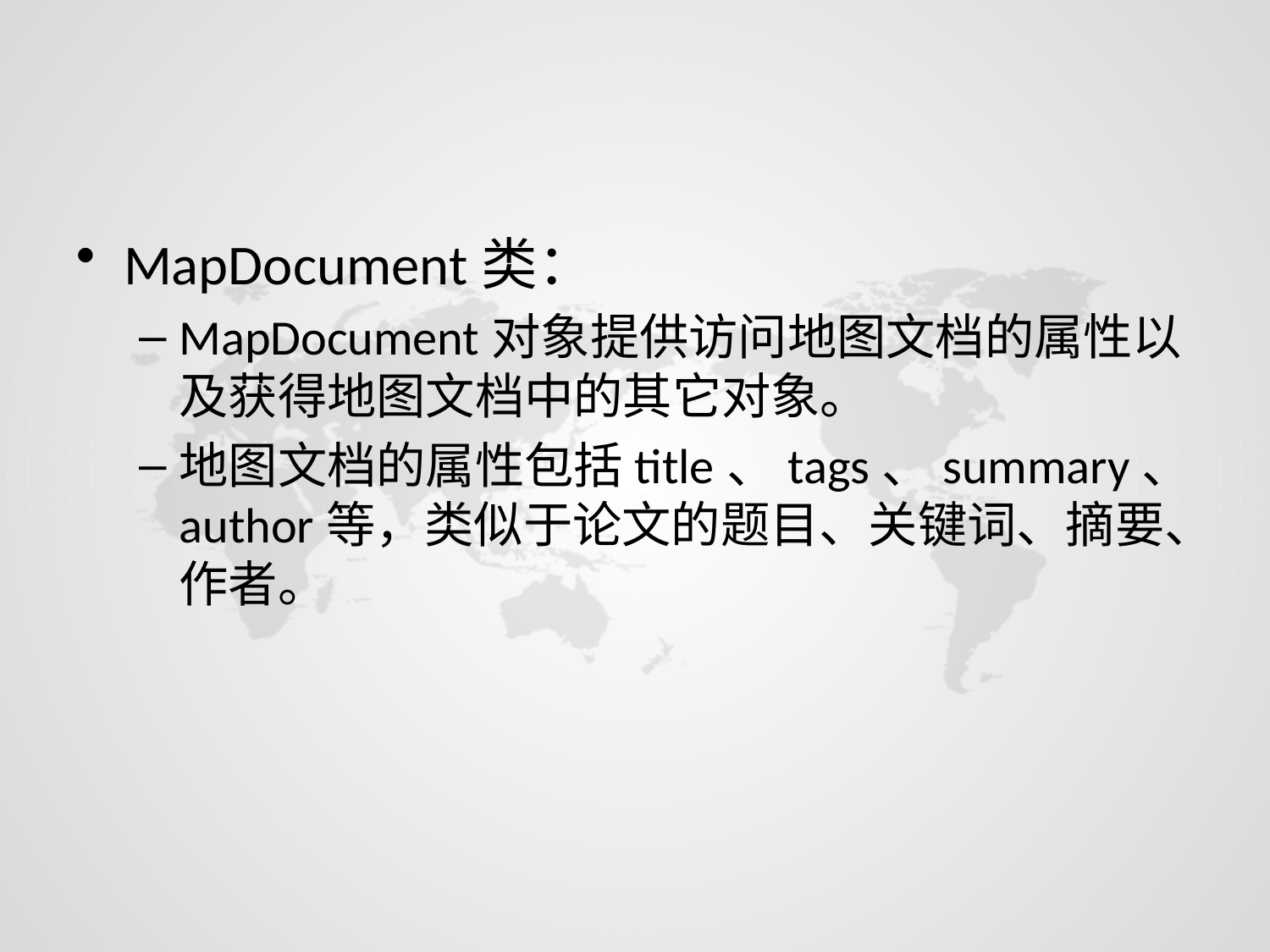

#
MapDocument类：
MapDocument对象提供访问地图文档的属性以及获得地图文档中的其它对象。
地图文档的属性包括title、tags、summary、author等，类似于论文的题目、关键词、摘要、作者。